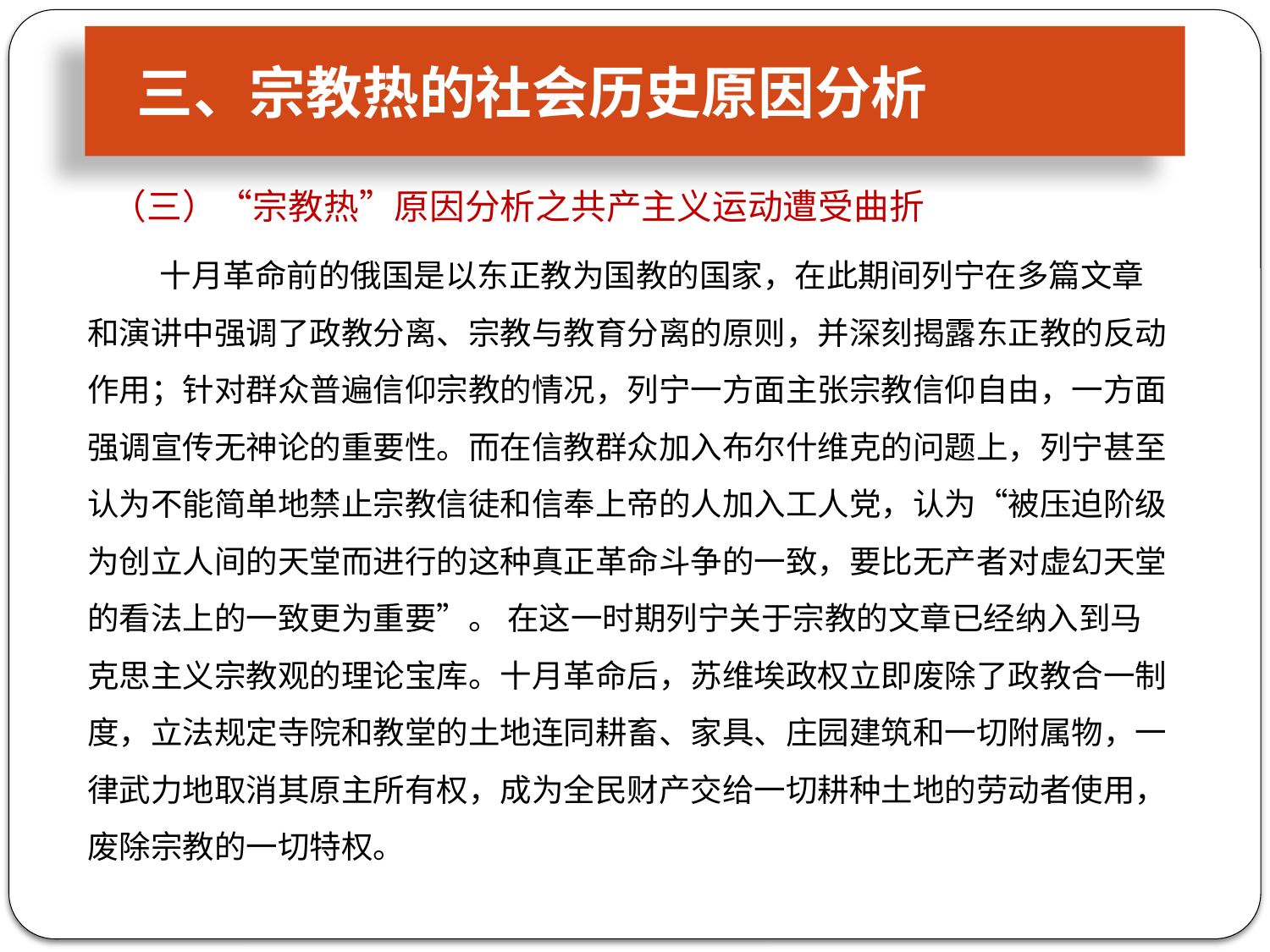

三、宗教热的社会历史原因分析
  （三）“宗教热”原因分析之共产主义运动遭受曲折
         十月革命前的俄国是以东正教为国教的国家，在此期间列宁在多篇文章和演讲中强调了政教分离、宗教与教育分离的原则，并深刻揭露东正教的反动作用；针对群众普遍信仰宗教的情况，列宁一方面主张宗教信仰自由，一方面强调宣传无神论的重要性。而在信教群众加入布尔什维克的问题上，列宁甚至认为不能简单地禁止宗教信徒和信奉上帝的人加入工人党，认为“被压迫阶级为创立人间的天堂而进行的这种真正革命斗争的一致，要比无产者对虚幻天堂的看法上的一致更为重要”。 在这一时期列宁关于宗教的文章已经纳入到马克思主义宗教观的理论宝库。十月革命后，苏维埃政权立即废除了政教合一制度，立法规定寺院和教堂的土地连同耕畜、家具、庄园建筑和一切附属物，一律武力地取消其原主所有权，成为全民财产交给一切耕种土地的劳动者使用，废除宗教的一切特权。